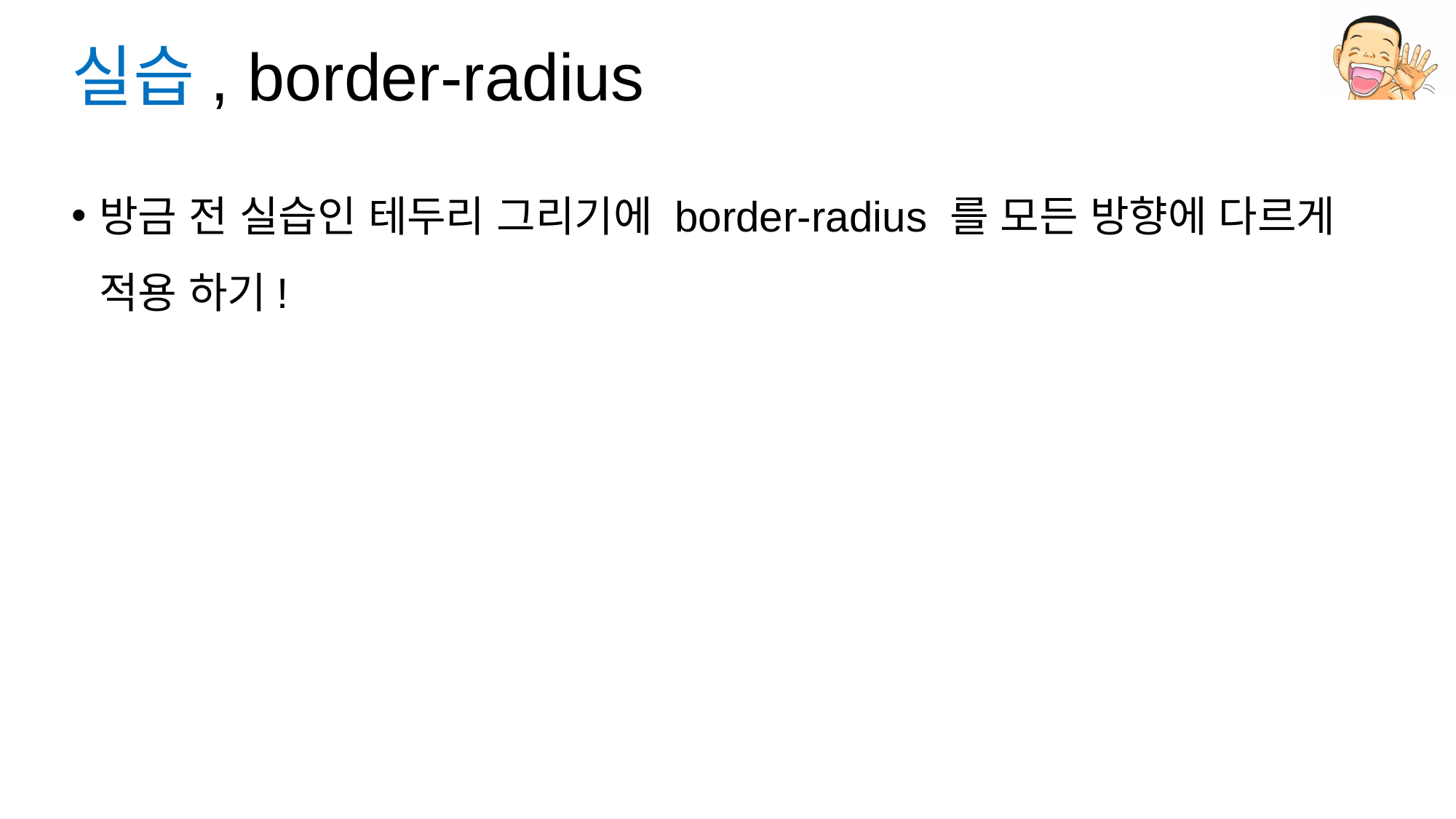

# 실습, border-radius
방금 전 실습인 테두리 그리기에 border-radius 를 모든 방향에 다르게 적용 하기!